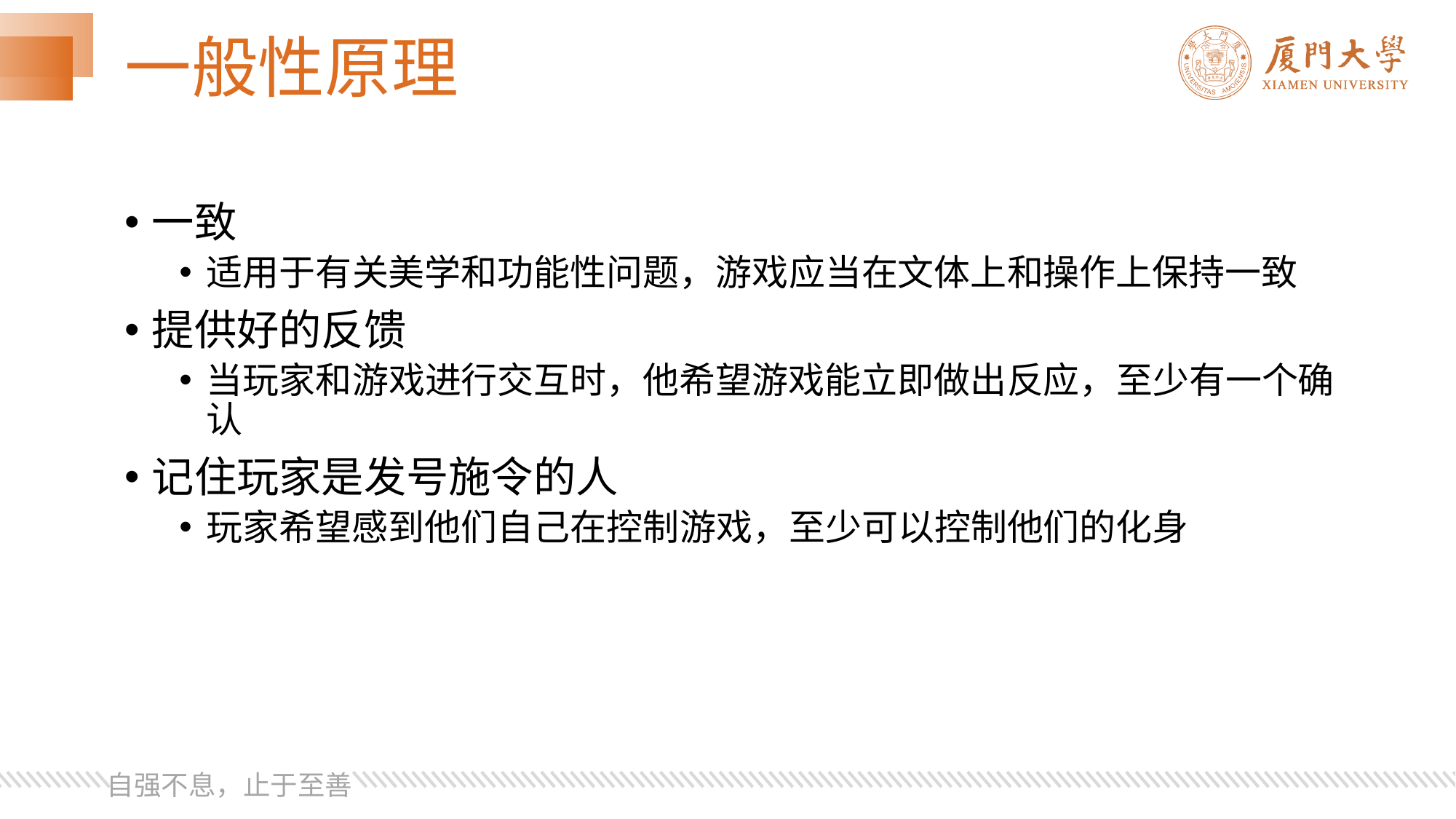

# 一般性原理
一致
适用于有关美学和功能性问题，游戏应当在文体上和操作上保持一致
提供好的反馈
当玩家和游戏进行交互时，他希望游戏能立即做出反应，至少有一个确认
记住玩家是发号施令的人
玩家希望感到他们自己在控制游戏，至少可以控制他们的化身